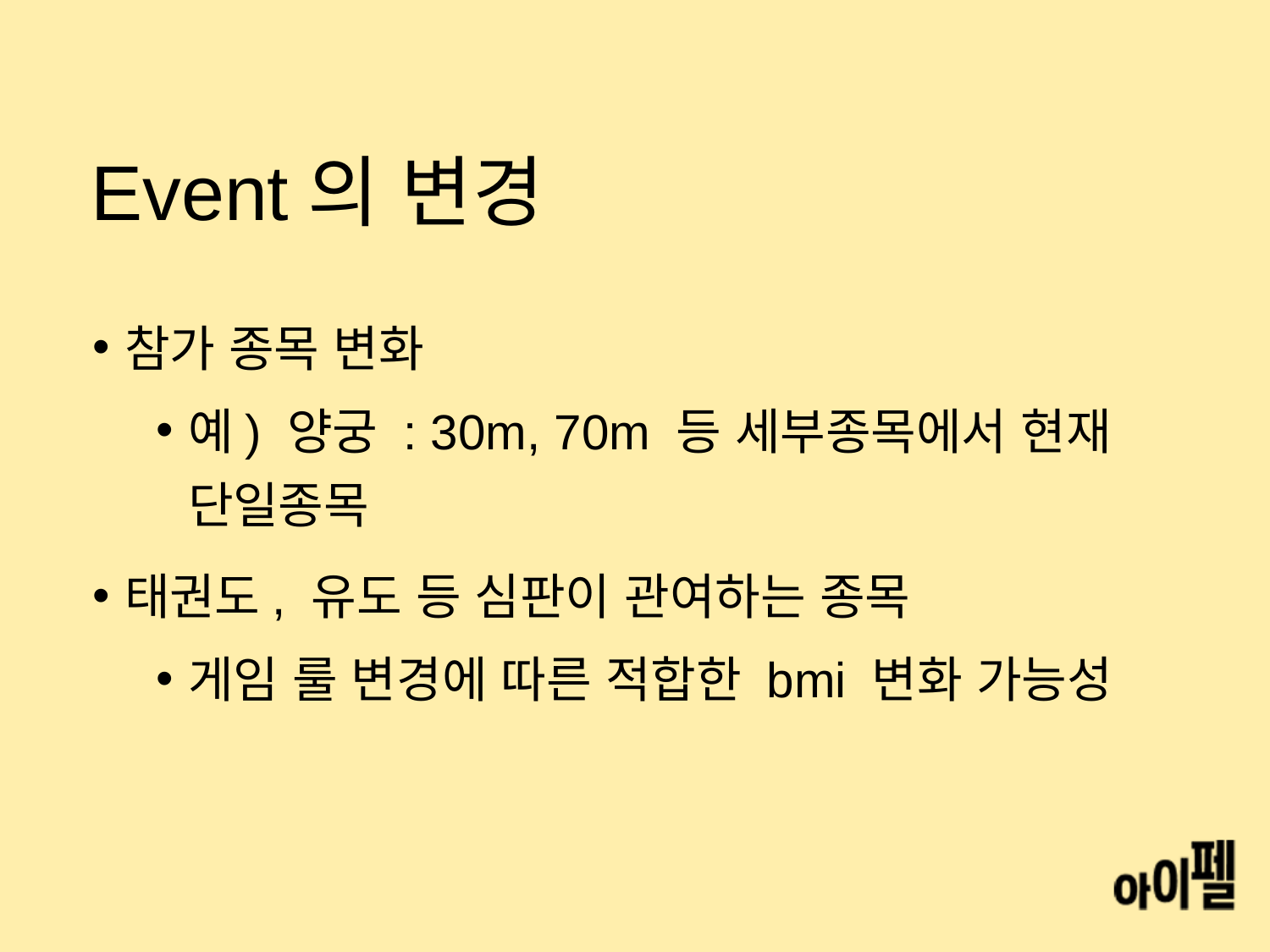

# Event의 변경
참가 종목 변화
예) 양궁 : 30m, 70m 등 세부종목에서 현재 단일종목
태권도, 유도 등 심판이 관여하는 종목
게임 룰 변경에 따른 적합한 bmi 변화 가능성